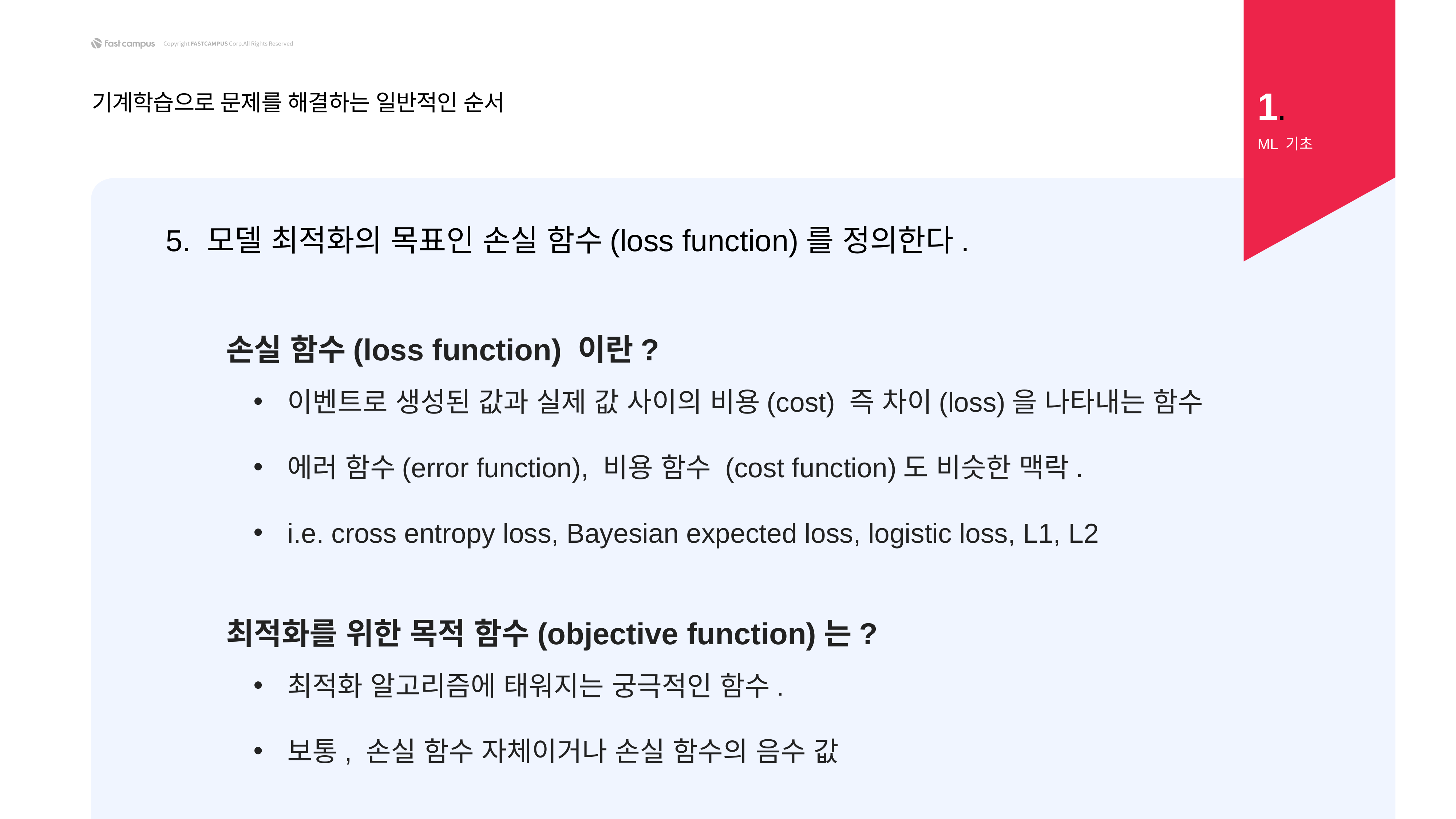

1.
기계학습으로 문제를 해결하는 일반적인 순서
ML 기초

5. 모델 최적화의 목표인 손실 함수(loss function)를 정의한다.

손실 함수(loss function) 이란?

이벤트로 생성된 값과 실제 값 사이의 비용(cost) 즉 차이(loss)을 나타내는 함수

에러 함수(error function), 비용 함수 (cost function)도 비슷한 맥락.

i.e. cross entropy loss, Bayesian expected loss, logistic loss, L1, L2

최적화를 위한 목적 함수(objective function)는?

최적화 알고리즘에 태워지는 궁극적인 함수.

보통, 손실 함수 자체이거나 손실 함수의 음수 값